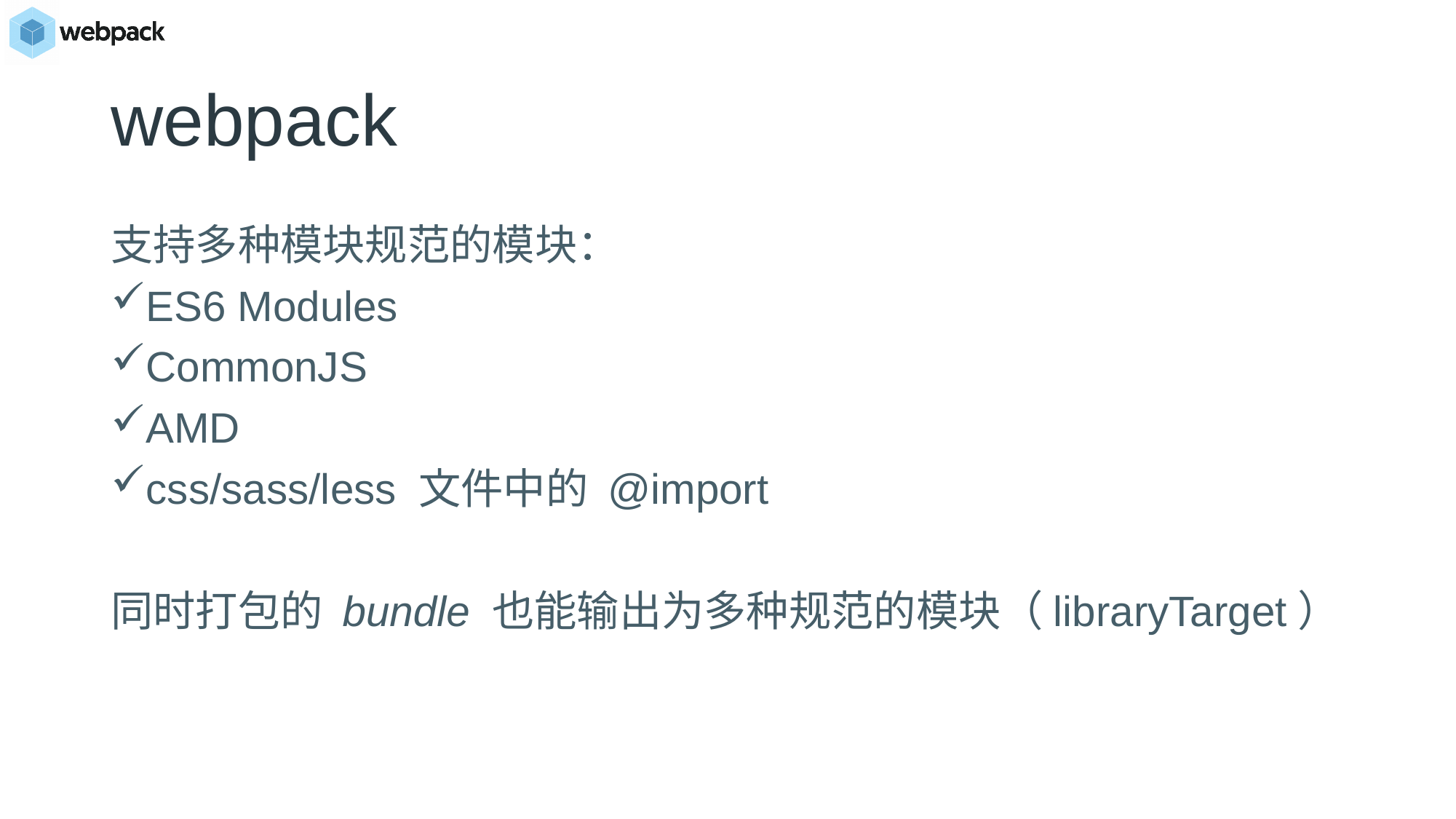

# webpack
支持多种模块规范的模块：
ES6 Modules
CommonJS
AMD
css/sass/less 文件中的 @import

同时打包的 bundle 也能输出为多种规范的模块（libraryTarget）